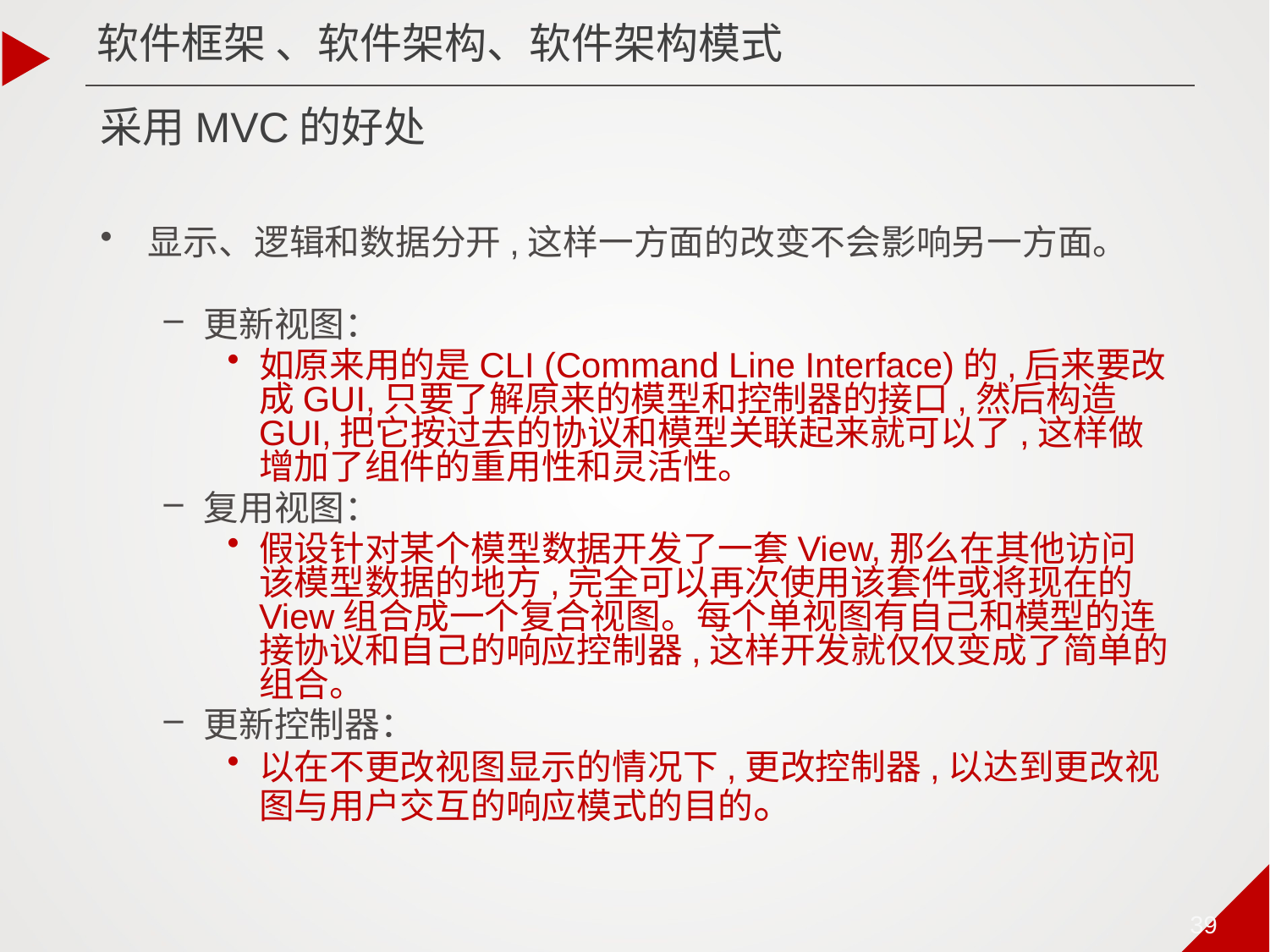

软件框架 、软件架构、软件架构模式

# 采用MVC的好处
显示、逻辑和数据分开,这样一方面的改变不会影响另一方面。

更新视图：
如原来用的是CLI (Command Line Interface)的,后来要改成GUI,只要了解原来的模型和控制器的接口,然后构造GUI,把它按过去的协议和模型关联起来就可以了,这样做增加了组件的重用性和灵活性。
复用视图：
假设针对某个模型数据开发了一套View,那么在其他访问该模型数据的地方,完全可以再次使用该套件或将现在的View组合成一个复合视图。每个单视图有自己和模型的连接协议和自己的响应控制器,这样开发就仅仅变成了简单的组合。
更新控制器：
以在不更改视图显示的情况下,更改控制器,以达到更改视图与用户交互的响应模式的目的。